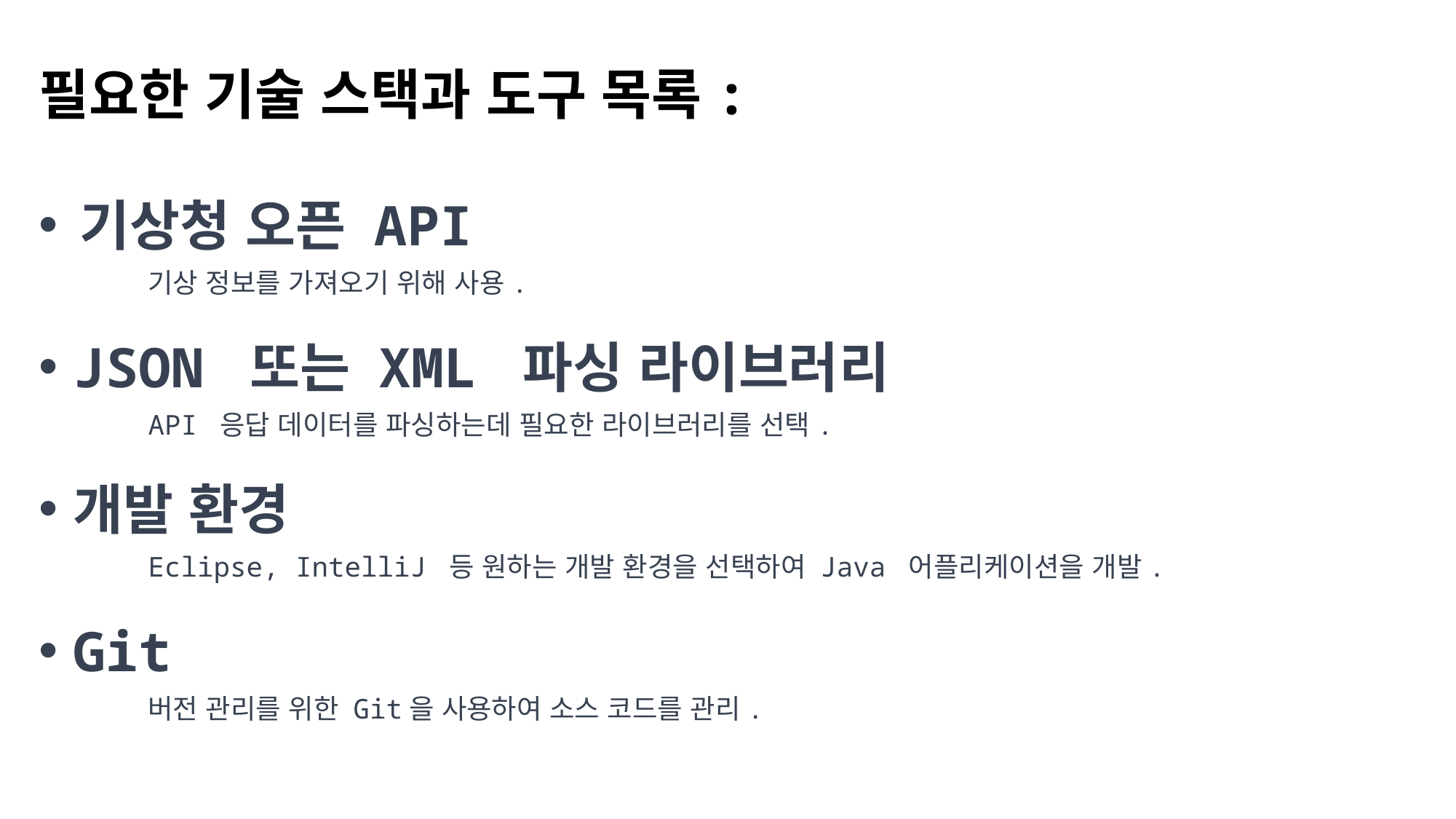

필요한 기술 스택과 도구 목록:

기상청 오픈 API
	기상 정보를 가져오기 위해 사용.

JSON 또는 XML 파싱 라이브러리
	API 응답 데이터를 파싱하는데 필요한 라이브러리를 선택.

개발 환경
	Eclipse, IntelliJ 등 원하는 개발 환경을 선택하여 Java 어플리케이션을 개발.

Git
	버전 관리를 위한 Git을 사용하여 소스 코드를 관리.